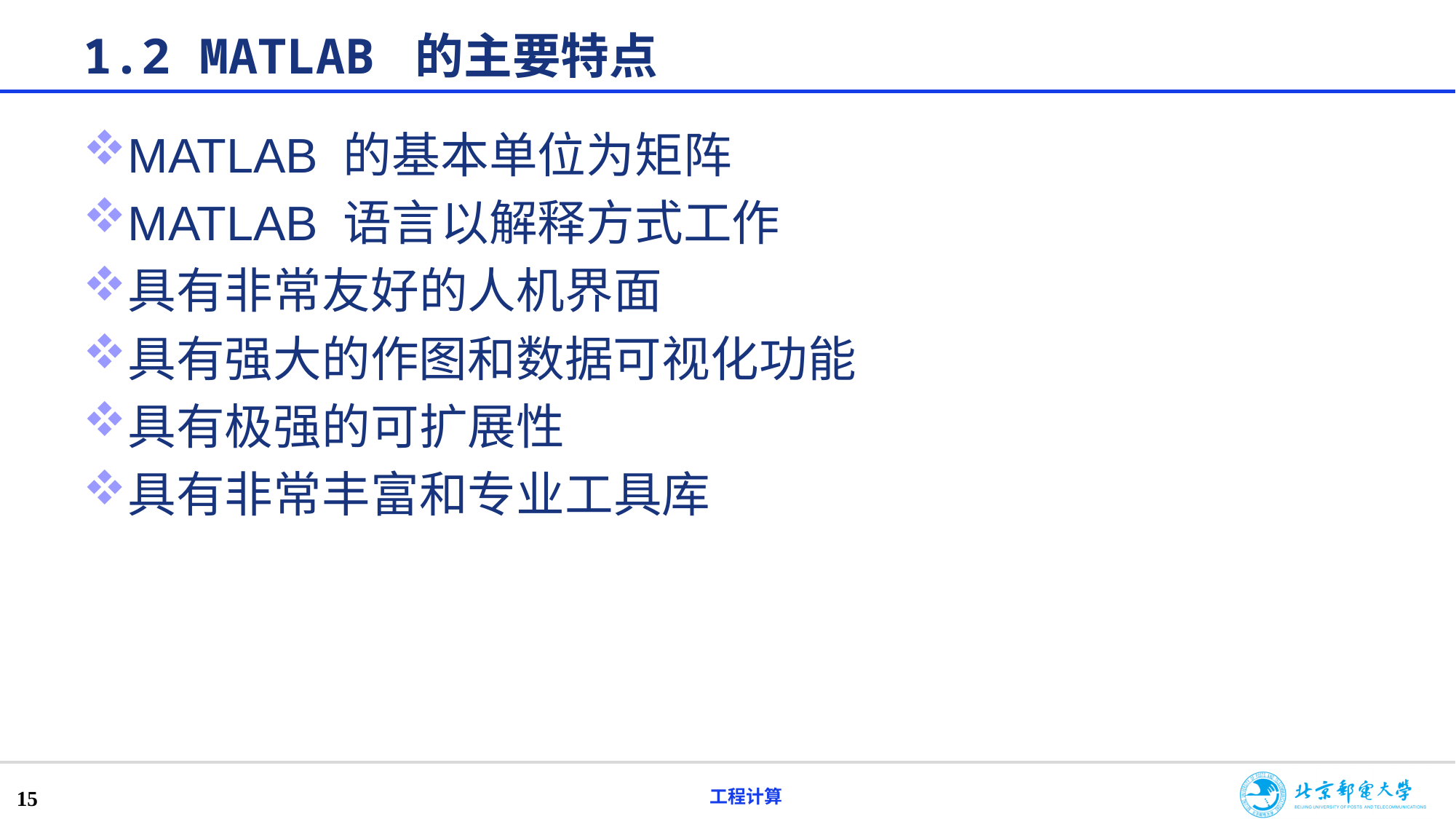

# 1.2 MATLAB 的主要特点
MATLAB 的基本单位为矩阵
MATLAB 语言以解释方式工作
具有非常友好的人机界面
具有强大的作图和数据可视化功能
具有极强的可扩展性
具有非常丰富和专业工具库

15